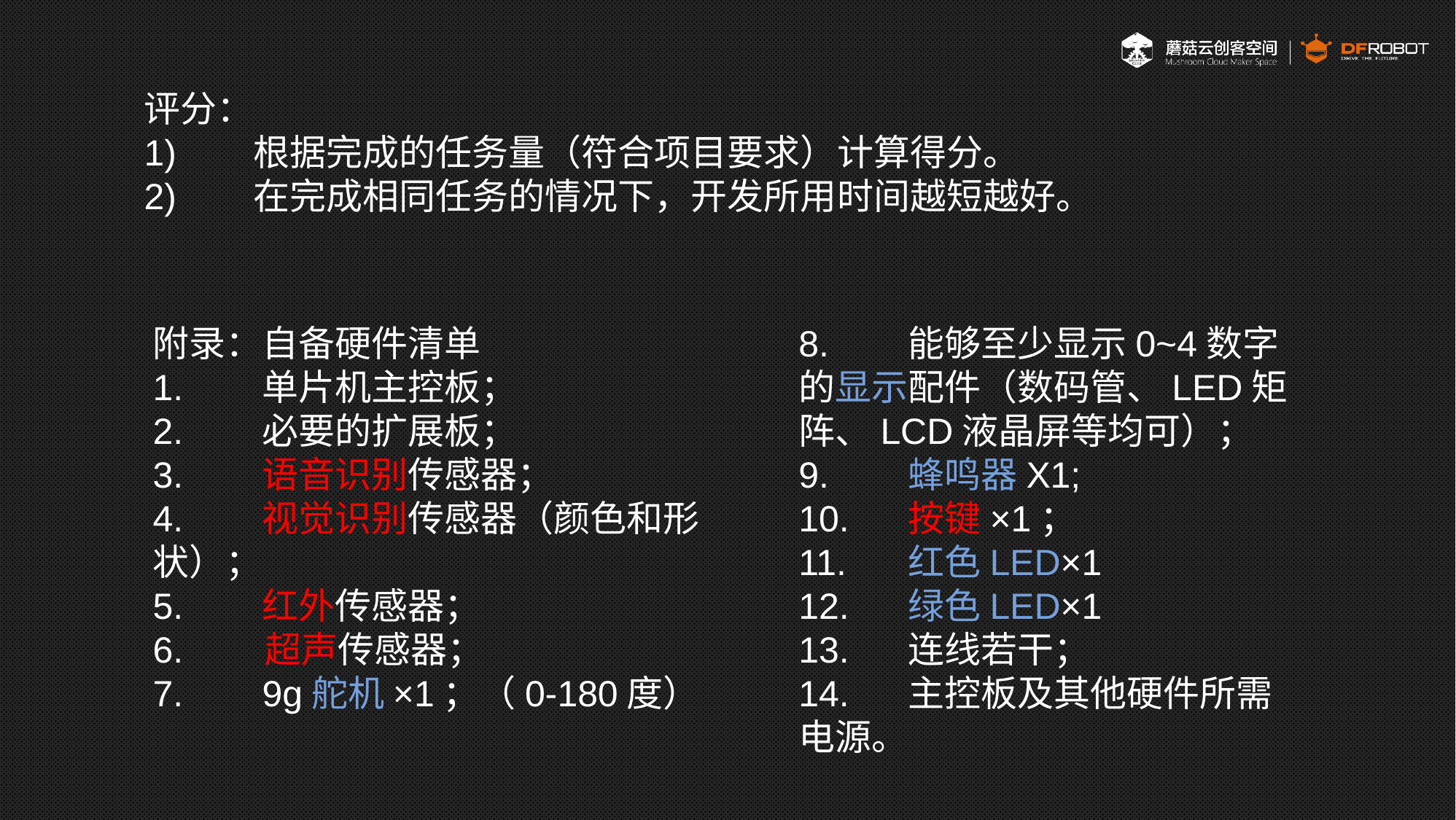

评分：
1)	根据完成的任务量（符合项目要求）计算得分。
2)	在完成相同任务的情况下，开发所用时间越短越好。
附录：自备硬件清单
1.	单片机主控板；
2.	必要的扩展板；
3.	语音识别传感器；
4.	视觉识别传感器（颜色和形状）；
5.	红外传感器；
      超声传感器；
7.	9g舵机×1；（0-180度）

8.	能够至少显示0~4数字的显示配件（数码管、LED矩阵、LCD液晶屏等均可）；
9.	蜂鸣器X1;
10.	按键×1；
11.	红色LED×1
12.	绿色LED×1
13.	连线若干；
14.	主控板及其他硬件所需电源。